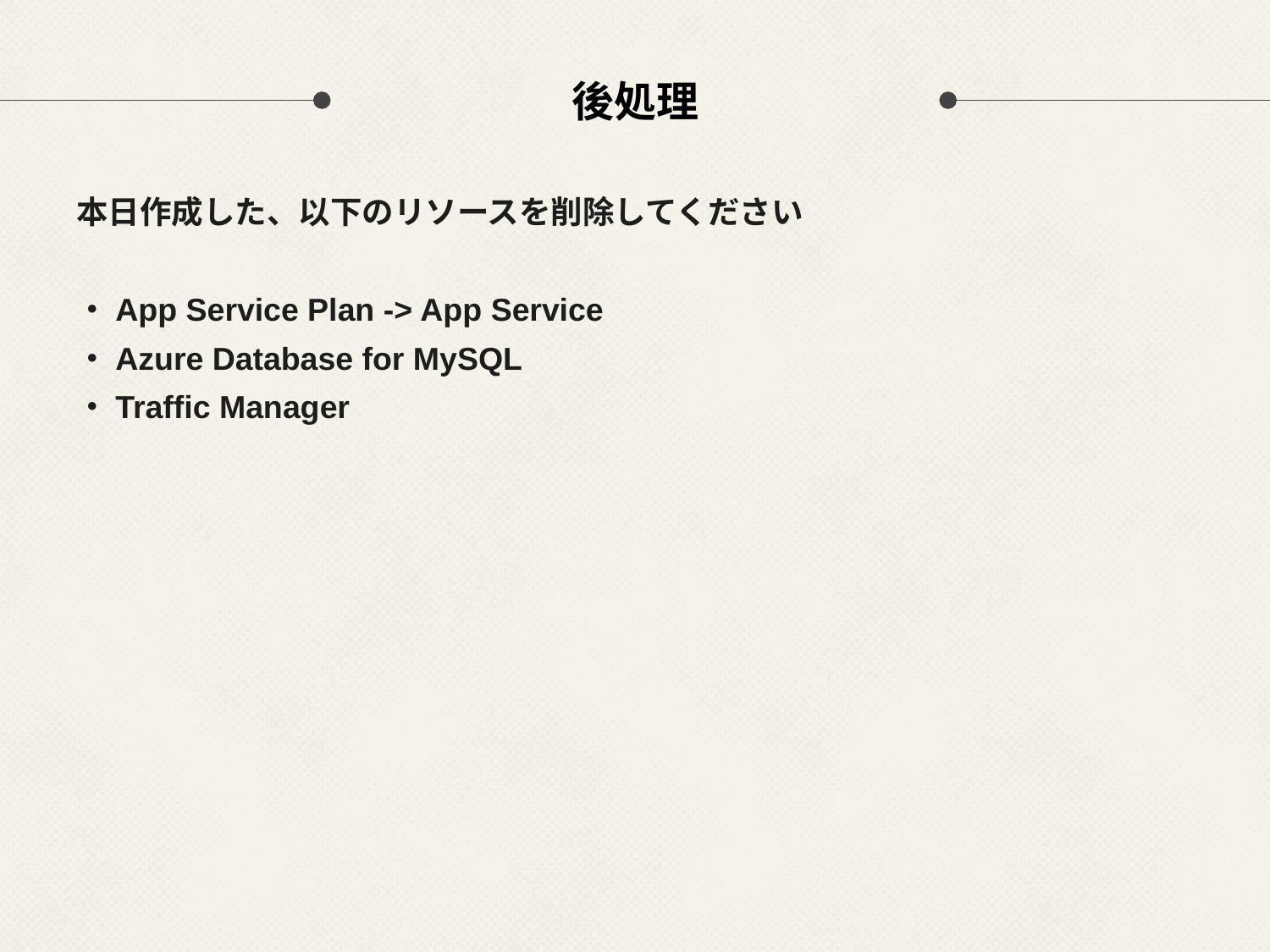

# 後処理
本日作成した、以下のリソースを削除してください

・App Service Plan -> App Service
・Azure Database for MySQL
・Traffic Manager